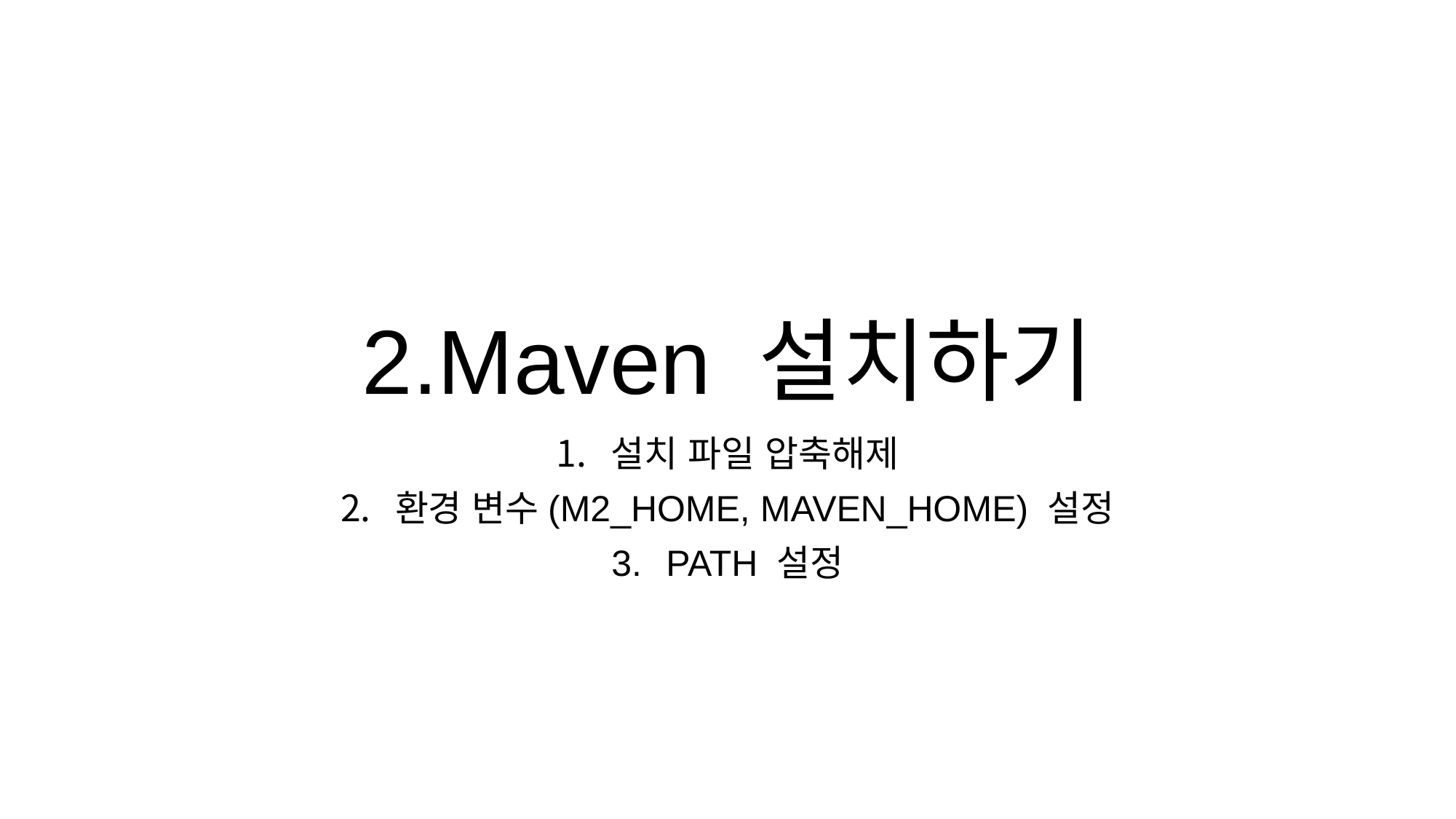

# 2.Maven 설치하기
설치 파일 압축해제
환경 변수(M2_HOME, MAVEN_HOME) 설정
PATH 설정